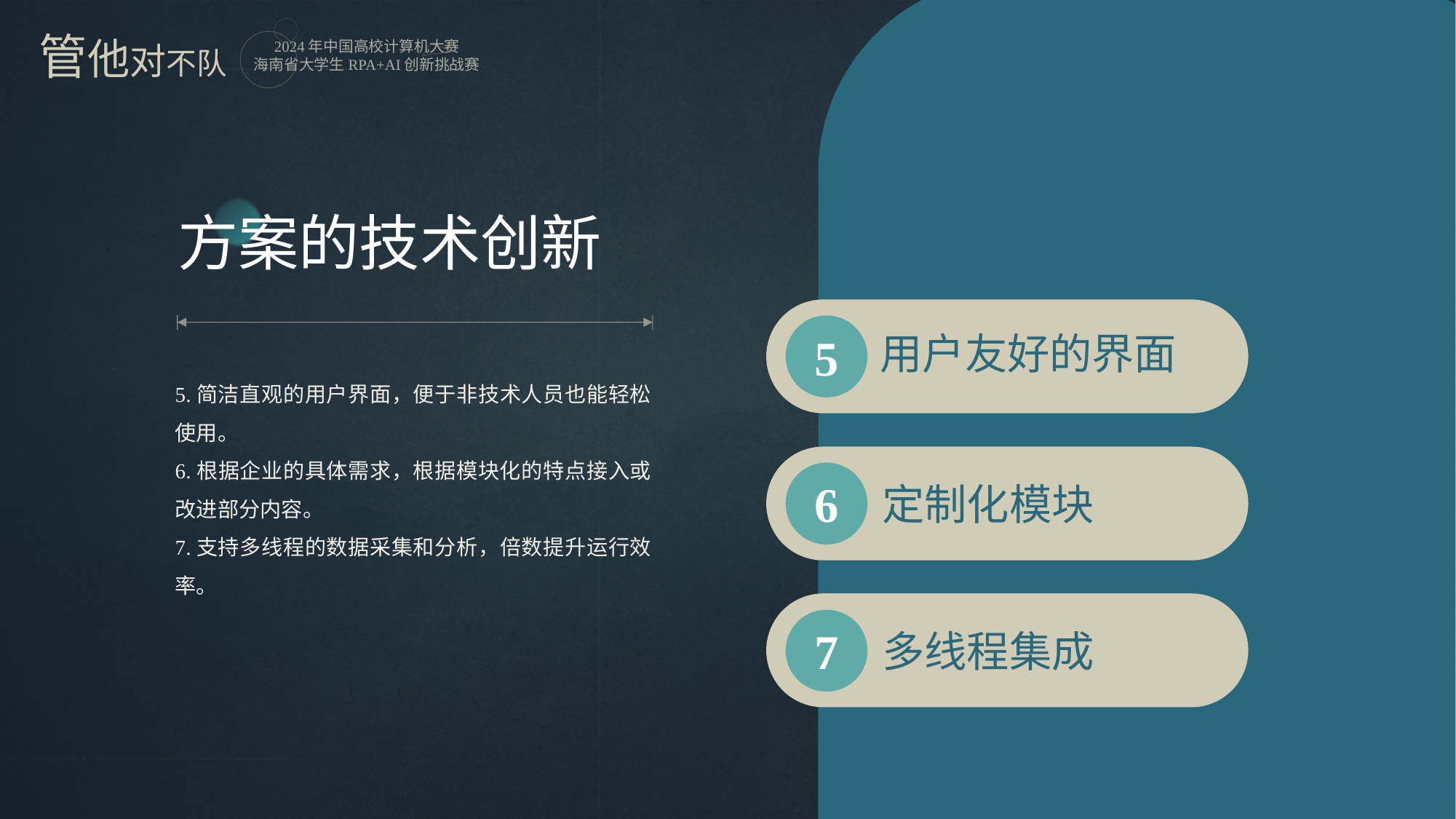

方案的技术创新

5
用户友好的界面
5.简洁直观的用户界面，便于非技术人员也能轻松使用。
6.根据企业的具体需求，根据模块化的特点接入或改进部分内容。
7.支持多线程的数据采集和分析，倍数提升运行效率。

6
定制化模块

7
多线程集成